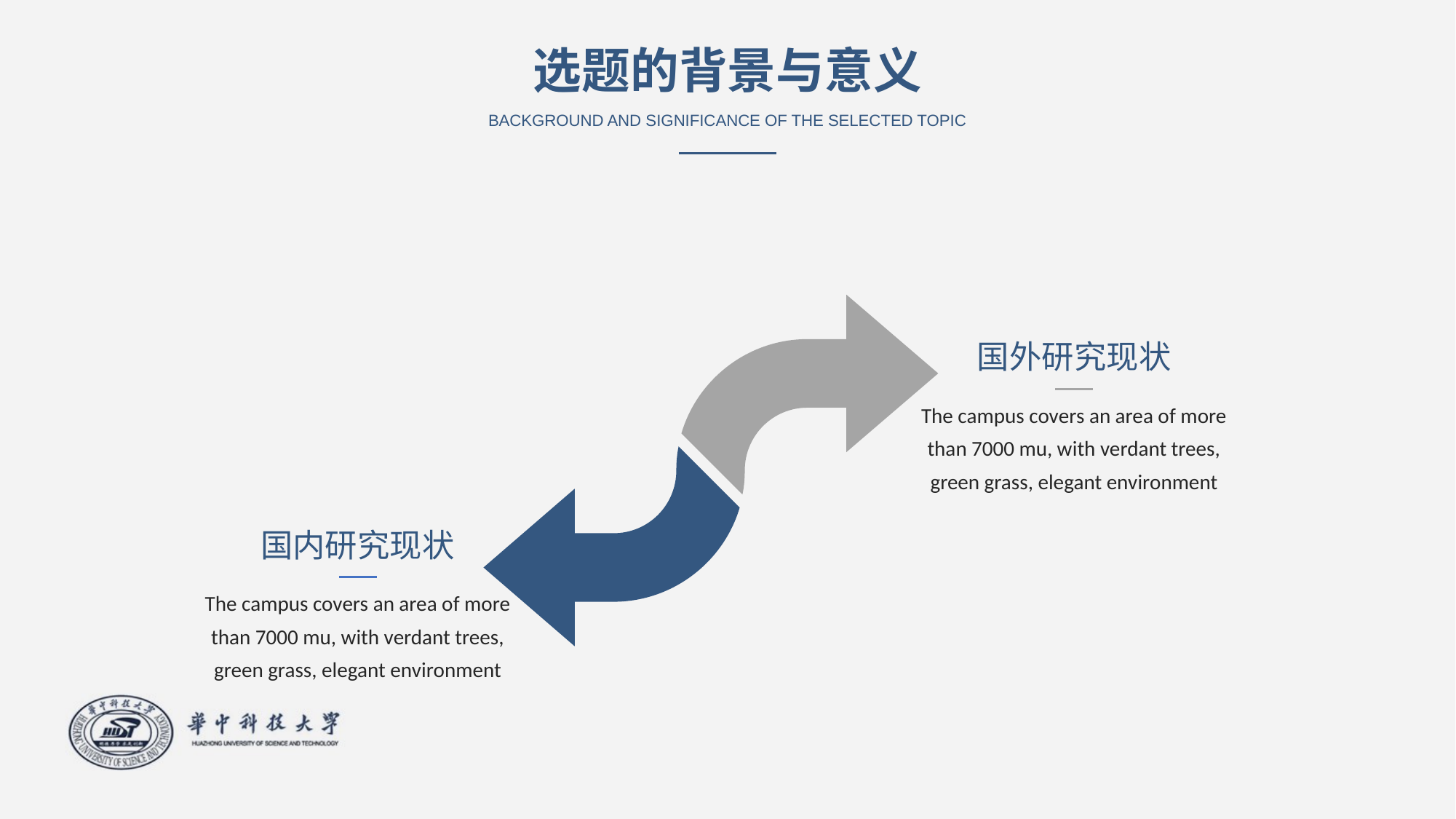

选题的背景与意义
BACKGROUND AND SIGNIFICANCE OF THE SELECTED TOPIC

国外研究现状
The campus covers an area of more than 7000 mu, with verdant trees, green grass, elegant environment
国内研究现状
The campus covers an area of more than 7000 mu, with verdant trees, green grass, elegant environment